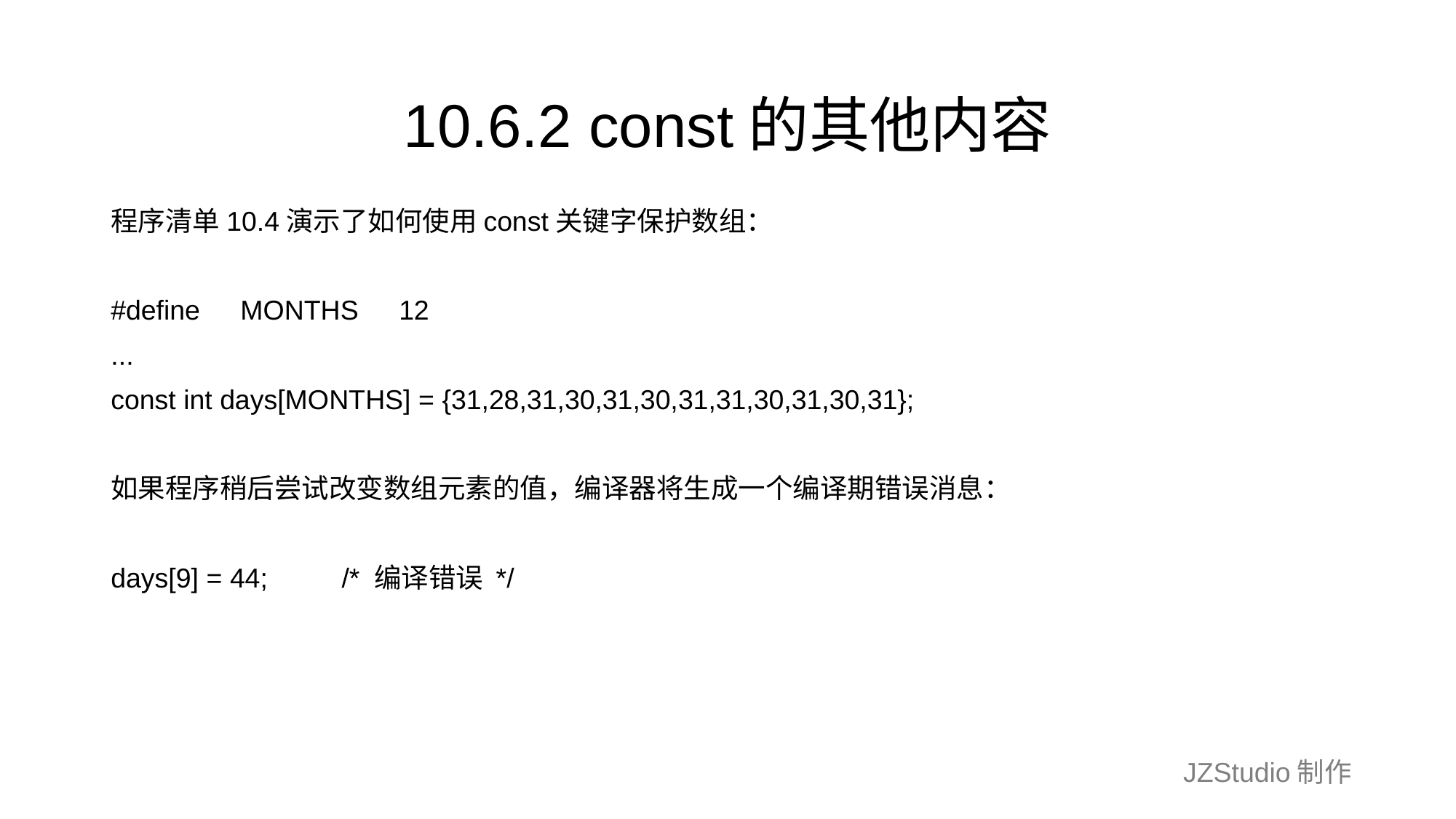

# 10.6.2 const的其他内容
程序清单10.4演示了如何使用const关键字保护数组：

#define　MONTHS　12
...
const int days[MONTHS] = {31,28,31,30,31,30,31,31,30,31,30,31};

如果程序稍后尝试改变数组元素的值，编译器将生成一个编译期错误消息：

days[9] = 44;　　 /* 编译错误 */